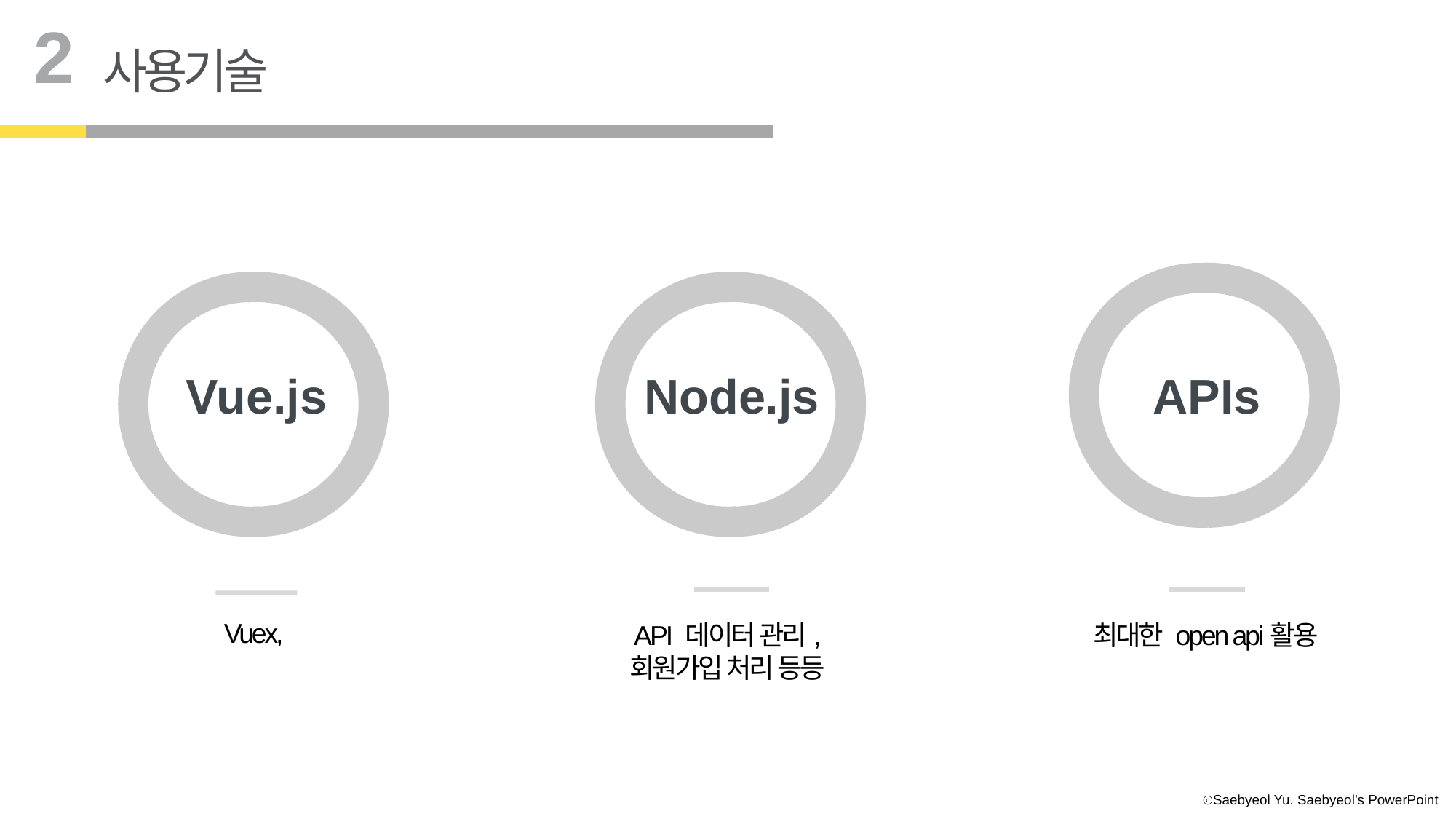

2
사용기술

Vue.js
Node.js
APIs

Vuex,
API 데이터 관리,
회원가입 처리 등등
최대한 open api활용